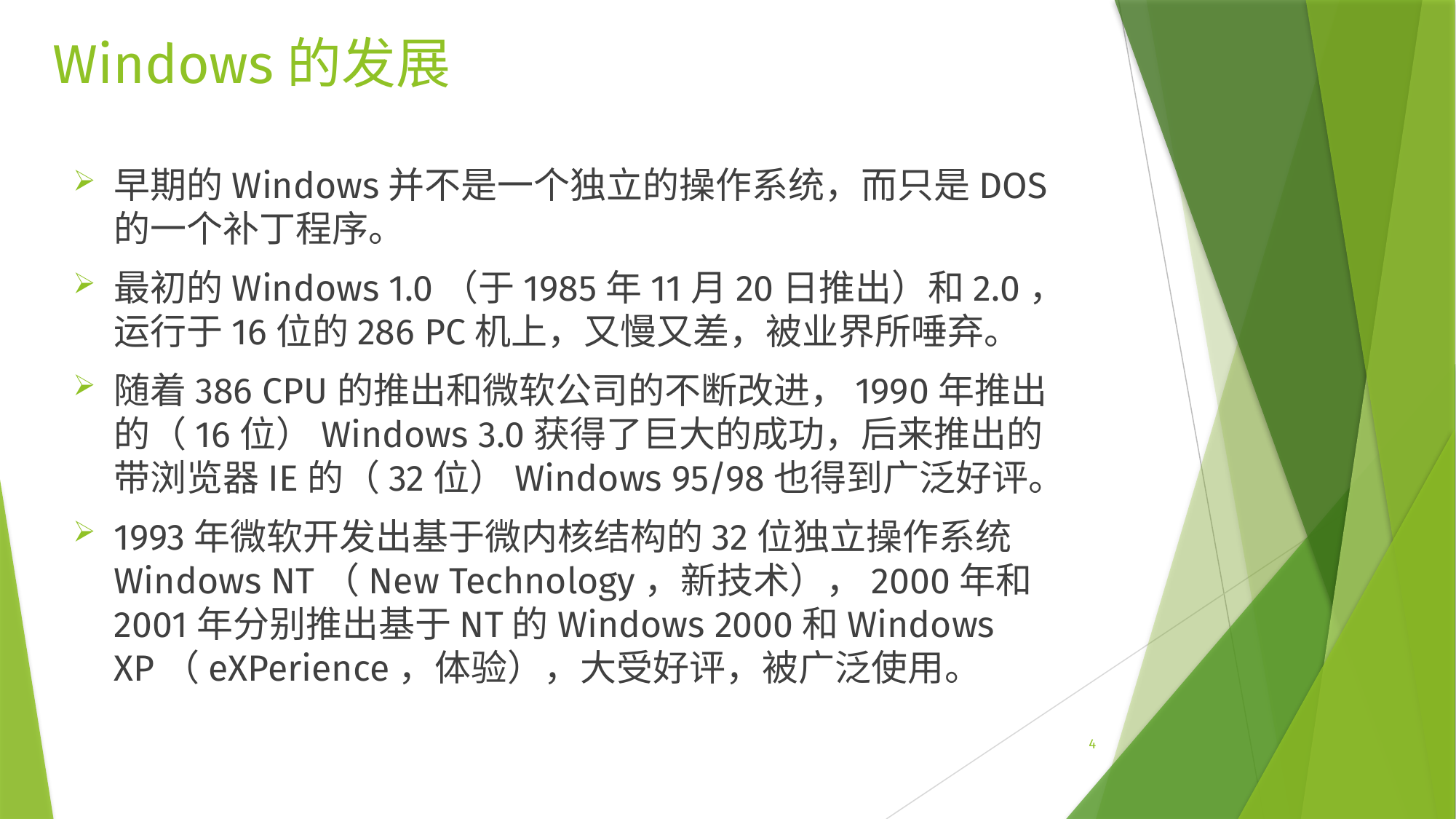

# Windows的发展
早期的Windows并不是一个独立的操作系统，而只是DOS的一个补丁程序。
最初的Windows 1.0（于1985年11月20日推出）和2.0，运行于16位的286 PC机上，又慢又差，被业界所唾弃。
随着386 CPU的推出和微软公司的不断改进，1990年推出的（16位）Windows 3.0获得了巨大的成功，后来推出的带浏览器IE的（32位）Windows 95/98也得到广泛好评。
1993年微软开发出基于微内核结构的32位独立操作系统Windows NT（New Technology，新技术），2000年和2001年分别推出基于NT的Windows 2000和Windows XP（eXPerience，体验），大受好评，被广泛使用。
4